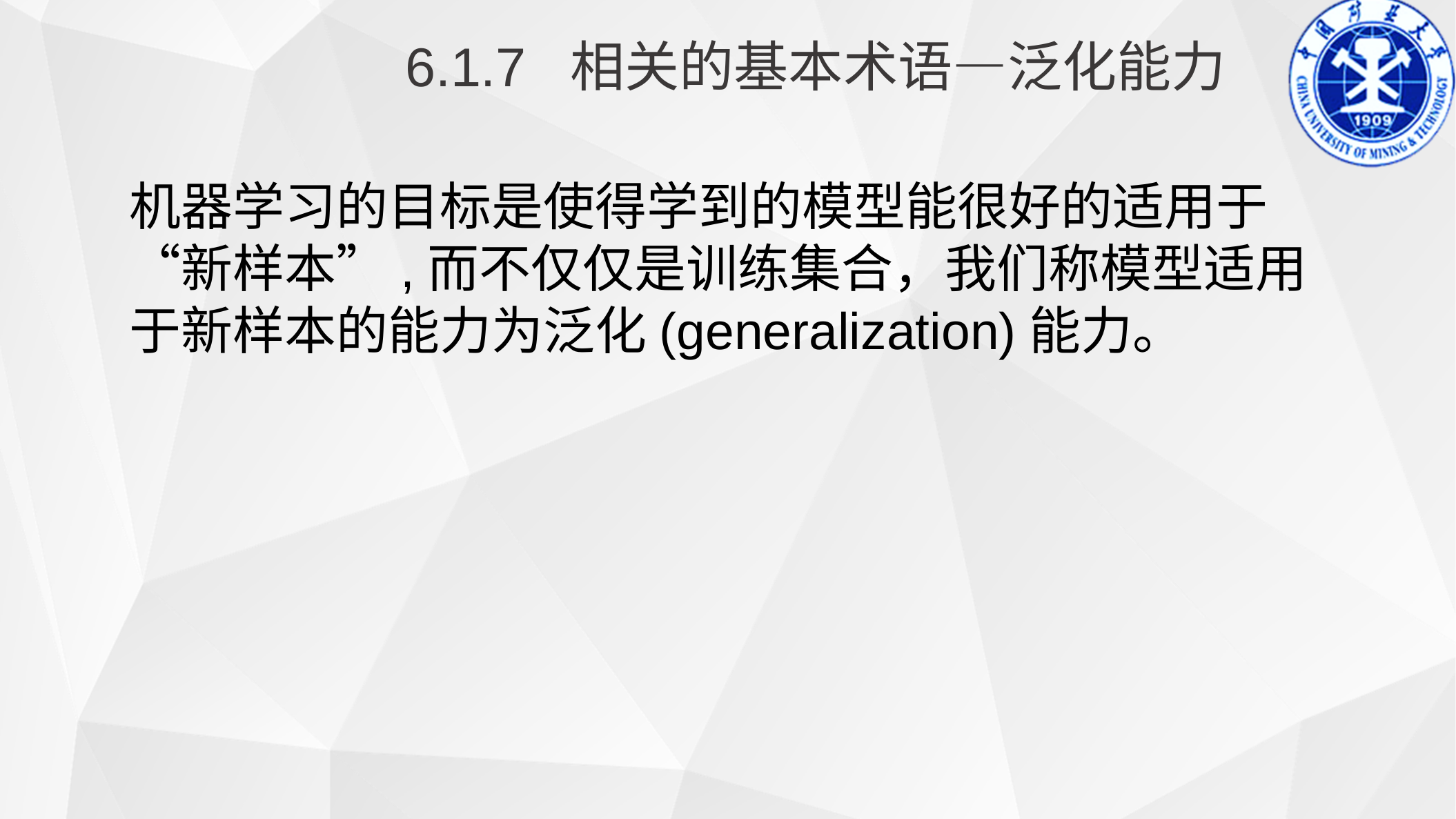

6.1.7  相关的基本术语—泛化能力
机器学习的目标是使得学到的模型能很好的适用于“新样本”,而不仅仅是训练集合，我们称模型适用于新样本的能力为泛化(generalization)能力。

33